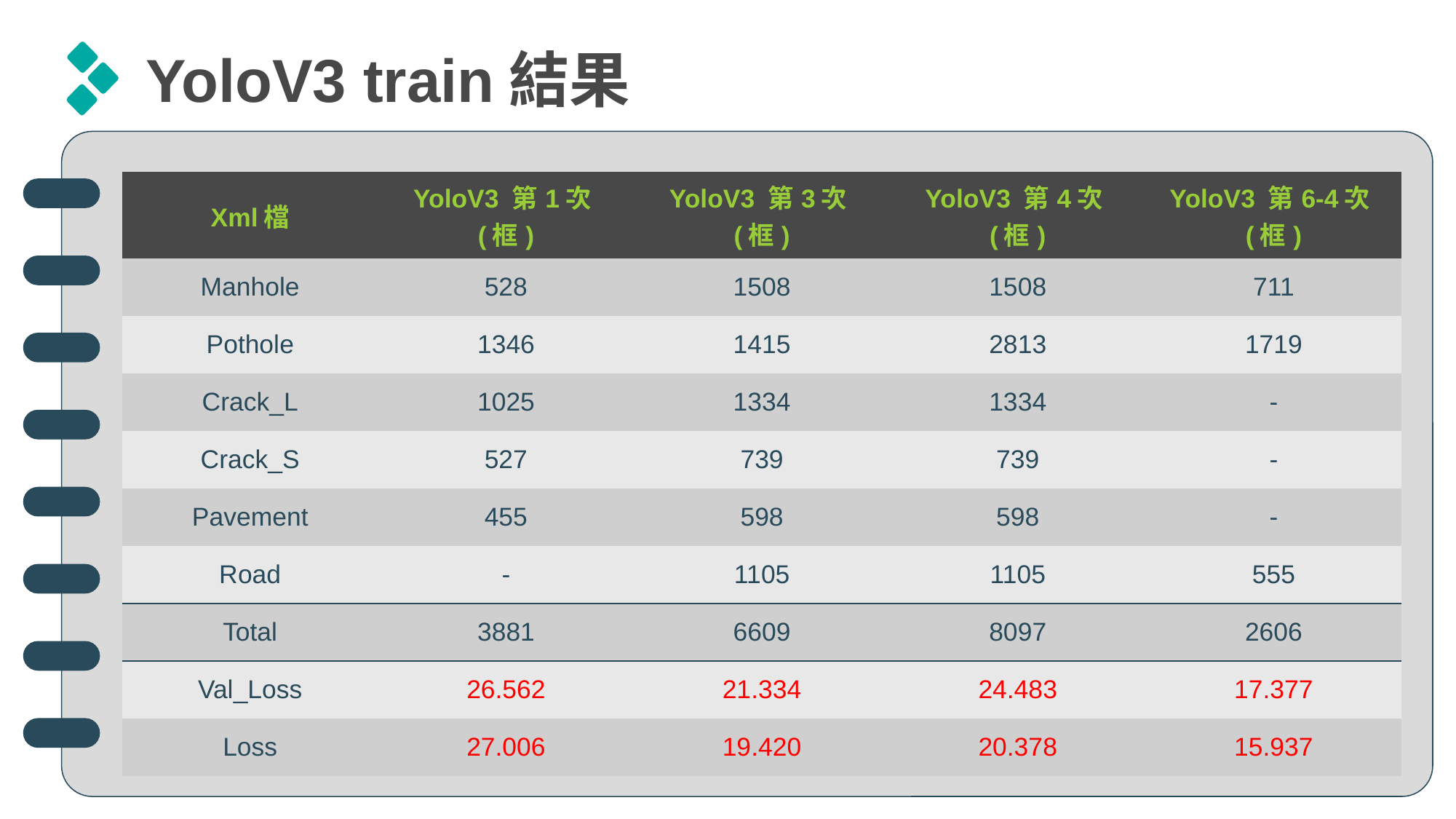

YoloV3 train結果

| Xml檔 | YoloV3 第1次(框) | YoloV3 第3次(框) | YoloV3 第4次(框) | YoloV3 第6-4次(框) |
| --- | --- | --- | --- | --- |
| Manhole | 528 | 1508 | 1508 | 711 |
| Pothole | 1346 | 1415 | 2813 | 1719 |
| Crack\_L | 1025 | 1334 | 1334 | - |
| Crack\_S | 527 | 739 | 739 | - |
| Pavement | 455 | 598 | 598 | - |
| Road | - | 1105 | 1105 | 555 |
| Total | 3881 | 6609 | 8097 | 2606 |
| Val\_Loss | 26.562 | 21.334 | 24.483 | 17.377 |
| Loss | 27.006 | 19.420 | 20.378 | 15.937 |